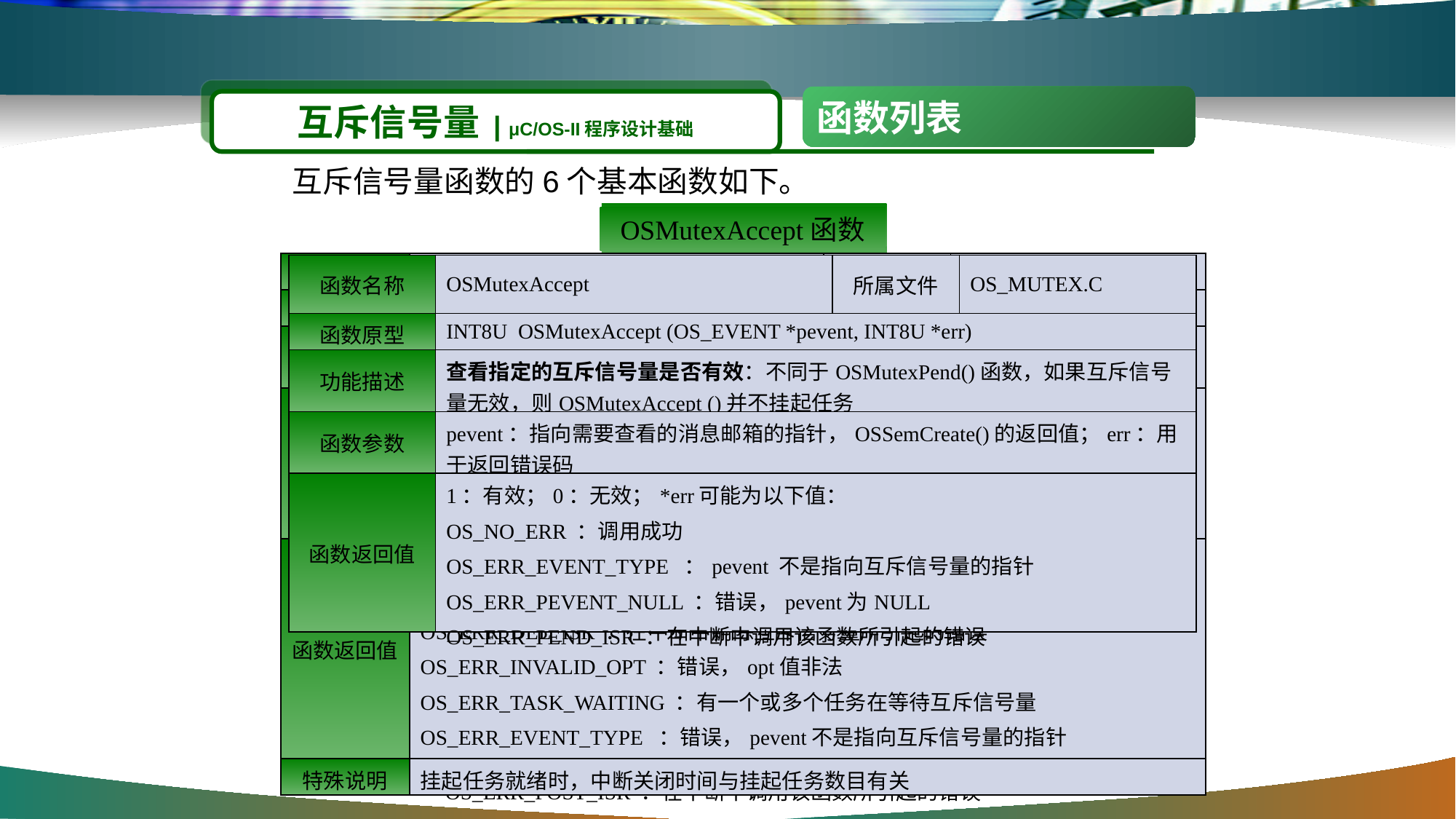

函数列表
互斥信号量 | μC/OS-II程序设计基础

互斥信号量函数的6个基本函数如下。
OSMutexPend函数
OSMutexPost函数
OSMutexDel函数
OSMutexAccept函数
OSMutexCreate函数
OSMutexQuery函数
| 函数名称 | OSMutexDel | 所属文件 | OS\_MUTEX.C |
| --- | --- | --- | --- |
| 函数原型 | OS\_EVENT \*OSMutexDel (OS\_EVENT \*pevent, INT8U opt, INT8U \*err) |  |  |
| 功能描述 | 删除互斥信号量：在删除互斥信号量之前，应当先删除可能会使用这个互斥信号量的任务 |  |  |
| 函数参数 | pevent ：指向互斥信号量的指针，OSMutexCreate ()的返回值 opt ：定义互斥信号量的删除条件 OS\_DEL\_NO\_PEND：没有任务等待信号量才删除；OS\_DEL\_ALWAYS：立即删除 err ：用于返回错误码 |  |  |
| 函数返回值 | NULL：成功删除；pevent：删除失败；\*err可能为以下值： OS\_NO\_ERR ：成功删除互斥信号量 OS\_ERR\_DEL\_ISR ：在中断中删除互斥信号量所引起的错误 OS\_ERR\_INVALID\_OPT ：错误，opt值非法 OS\_ERR\_TASK\_WAITING ：有一个或多个任务在等待互斥信号量 OS\_ERR\_EVENT\_TYPE ：错误，pevent不是指向互斥信号量的指针 OS\_ERR\_PEVENT\_NULL ：错误，pevent为NULL |  |  |
| 特殊说明 | 挂起任务就绪时，中断关闭时间与挂起任务数目有关 |  |  |
| 函数名称 | OSMutexQuery | 所属文件 | OS\_MUTEX.C |
| --- | --- | --- | --- |
| 函数原型 | INT8U OSMutexQuery (OS\_EVENT \*pevent, OS\_MUTEX\_DATA \*pdata) |  |  |
| 功能描述 | 取得互斥信号量的状态：用户程序必须分配一个OS\_MUTEX\_DATA的数据结构，该结构用来从互斥信号量的事件控制块接收数据。通过调用OSMutexQuery ()函数可以知道任务是否有其它任务等待互斥信号量，得到PIP，以及确认互斥信号量是否有效 |  |  |
| 函数参数 | pevent ：指向互斥信号量的指针，OSMutexCreate ()的返回值 pdata ：指向OS\_MUTEX\_DATA数据结构的指针，该数据结构包含下述成员： OSValue： 0－－互斥信号量无效，1－－互斥信号量有效 OSOwnerPrio：占用互斥信号量的任务优先级 OSMutexPIP：互斥信号量的优先级继承优先级(PIP) OSEventTbl[]：互斥信号量等待队列的拷贝 OSEventGrp：互斥信号量等待队列索引的拷贝 |  |  |
| 函数返回值 | OS\_NO\_ERR ：调用成功 OS\_ERR\_EVENT\_TYPE ：错误，pevent 不是指向互斥信号量的指针 OS\_ERR\_PEVENT\_NULL ：错误，pevent为NULL OS\_ERR\_POST\_ISR ：在中断中调用该函数所引起的错误 |  |  |
| 函数名称 | OSMutexAccept | 所属文件 | OS\_MUTEX.C |
| --- | --- | --- | --- |
| 函数原型 | INT8U OSMutexAccept (OS\_EVENT \*pevent, INT8U \*err) |  |  |
| 功能描述 | 查看指定的互斥信号量是否有效：不同于OSMutexPend()函数，如果互斥信号量无效，则OSMutexAccept ()并不挂起任务 |  |  |
| 函数参数 | pevent：指向需要查看的消息邮箱的指针，OSSemCreate()的返回值；err：用于返回错误码 |  |  |
| 函数返回值 | 1：有效；0：无效；\*err可能为以下值： OS\_NO\_ERR ：调用成功 OS\_ERR\_EVENT\_TYPE ：pevent 不是指向互斥信号量的指针 OS\_ERR\_PEVENT\_NULL ：错误，pevent为NULL OS\_ERR\_PEND\_ISR ：在中断中调用该函数所引起的错误 |  |  |
| 函数名称 | OSMutexPend | 所属文件 | OS\_MUTEX.C |
| --- | --- | --- | --- |
| 函数原型 | void OSMutexPend (OS\_EVENT \*pevent, INT16U timeout, INT8U \*err) |  |  |
| 功能描述 | 等待互斥信号量：当互斥信号量有效时，则直接返回；如果互斥信号量无效，则等待任务获得互斥信号量后才能解除该等待状态或在超时的情况下运行 |  |  |
| 函数参数 | pevent ：指向互斥信号量的指针，OSMutexCreate ()的返回值 timeout：超时时间，以时钟节拍为单位；err：用于返回错误码 |  |  |
| 函数返回值 | \*err可能为以下值： OS\_NO\_ERR ：调用成功 OS\_ERR\_EVENT\_TYPE ：pevent 不是指向互斥信号量的指针 OS\_ERR\_PEVENT\_NULL ：错误，pevent为NULL OS\_ERR\_PEND\_ISR ：在中断中调用该函数所引起的错误 OS\_TIMEOUT ：超过等待时间 |  |  |
| 函数名称 | OSMutexPost | 所属文件 | OS\_MUTEX.C |
| --- | --- | --- | --- |
| 函数原型 | INT8U OSMutexPost (OS\_EVENT \*pevent) |  |  |
| 功能描述 | 发送互斥信号量：只有任务已调用OSMutexAccept()或OSMutexPend()请求得到互斥信号量时，OSMutexPost()才起作用。如果占用互斥信号量的任务的优先级被提高，OSMutexPost()会恢复其原来的优先级；如果有任务等待互斥信号量，优先级最高的任务将被唤醒；如果没有任务等待互斥信号量，OSMutexPost()把互斥信号量设置为有效状态 |  |  |
| 函数参数 | pevent ：指向互斥信号量的指针，OSMutexCreate ()的返回值 |  |  |
| 函数返回值 | OS\_NO\_ERR ：调用成功；OS\_ERR\_POST\_ISR ：在中断中调用该函数所引起的错误 OS\_ERR\_EVENT\_TYPE ：pevent 不是指向互斥信号量的指针 OS\_ERR\_PEVENT\_NULL ：错误，pevent为NULL OS\_ERR\_NOT\_MUTEX\_OWNER：发送互斥信号量的任务实际上并不占用互斥信号量 |  |  |
| 函数名称 | OSMutexCreate | 所属文件 | OS\_MUTEX.C |
| --- | --- | --- | --- |
| 函数原型 | OS\_EVENT \*OSMutexCreate (INT8U prio, INT8U \*err) |  |  |
| 功能描述 | 建立并初始化一个互斥信号量 |  |  |
| 函数参数 | prio：优先级继承值（PIP）；err ：用于返回错误码 |  |  |
| 函数返回值 | 指向分配给所建立的互斥信号量的事件控制块的指针。如果没有可用的事件 控制块，则返回空指针。\*err可能为以下值： OS\_NO\_ERR ： 成功创建互斥信号量 OS\_ERR\_CREATE\_ISR ：在中断中调用该函数所引起的错误 OS\_PRIO\_INVALID ：错误，指定的优先级非法 OS\_PRIO\_EXIST ：错误，指定的优先级已经有任务存在 OS\_ERR\_PEVENT\_NULL：错误，已经没有可用的事件控制块 |  |  |